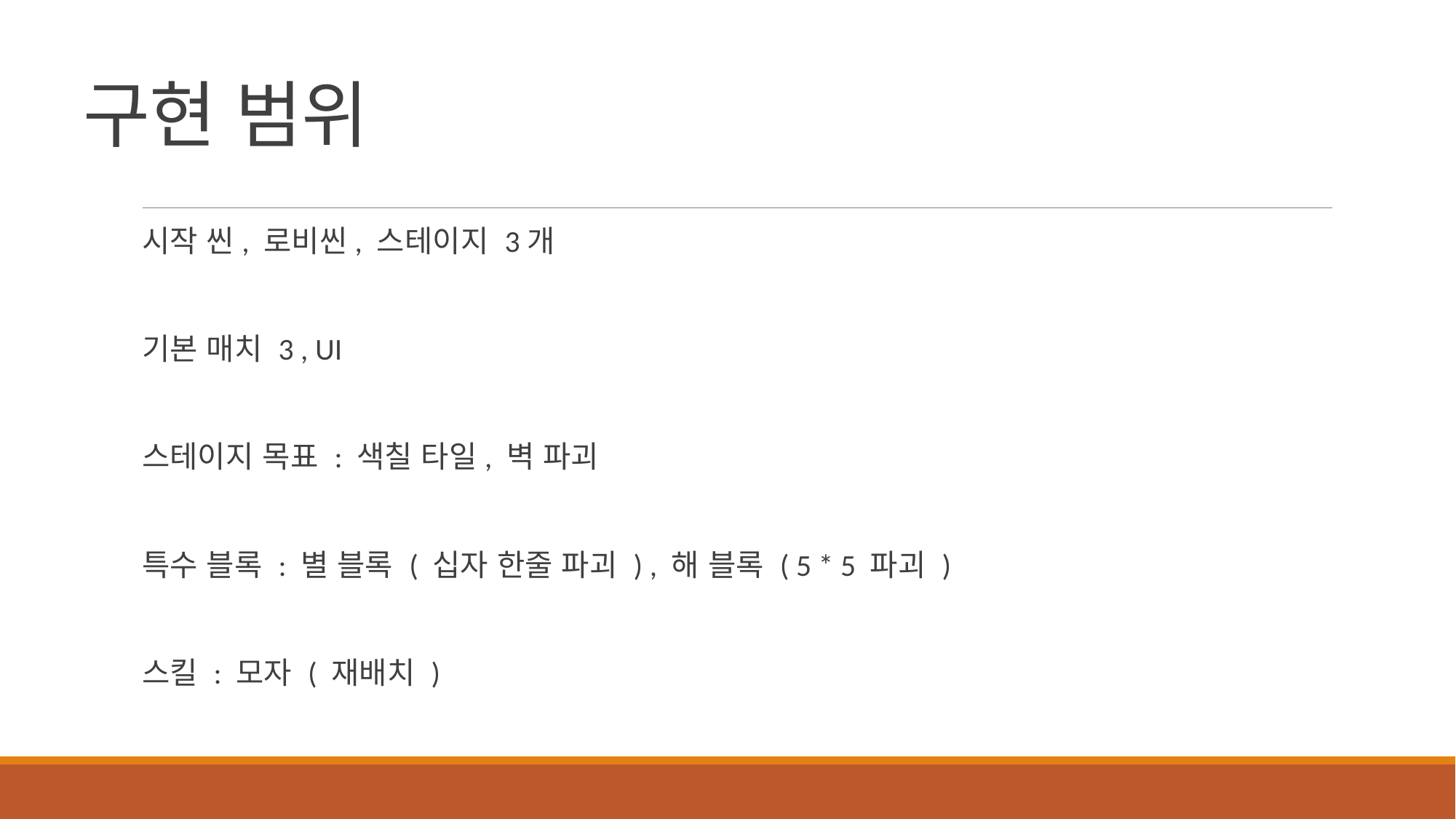

# 구현 범위
시작 씬, 로비씬, 스테이지 3개

기본 매치 3 , UI

스테이지 목표 : 색칠 타일, 벽 파괴

특수 블록 : 별 블록 ( 십자 한줄 파괴 ) , 해 블록 ( 5 * 5 파괴 )

스킬 : 모자 ( 재배치 )